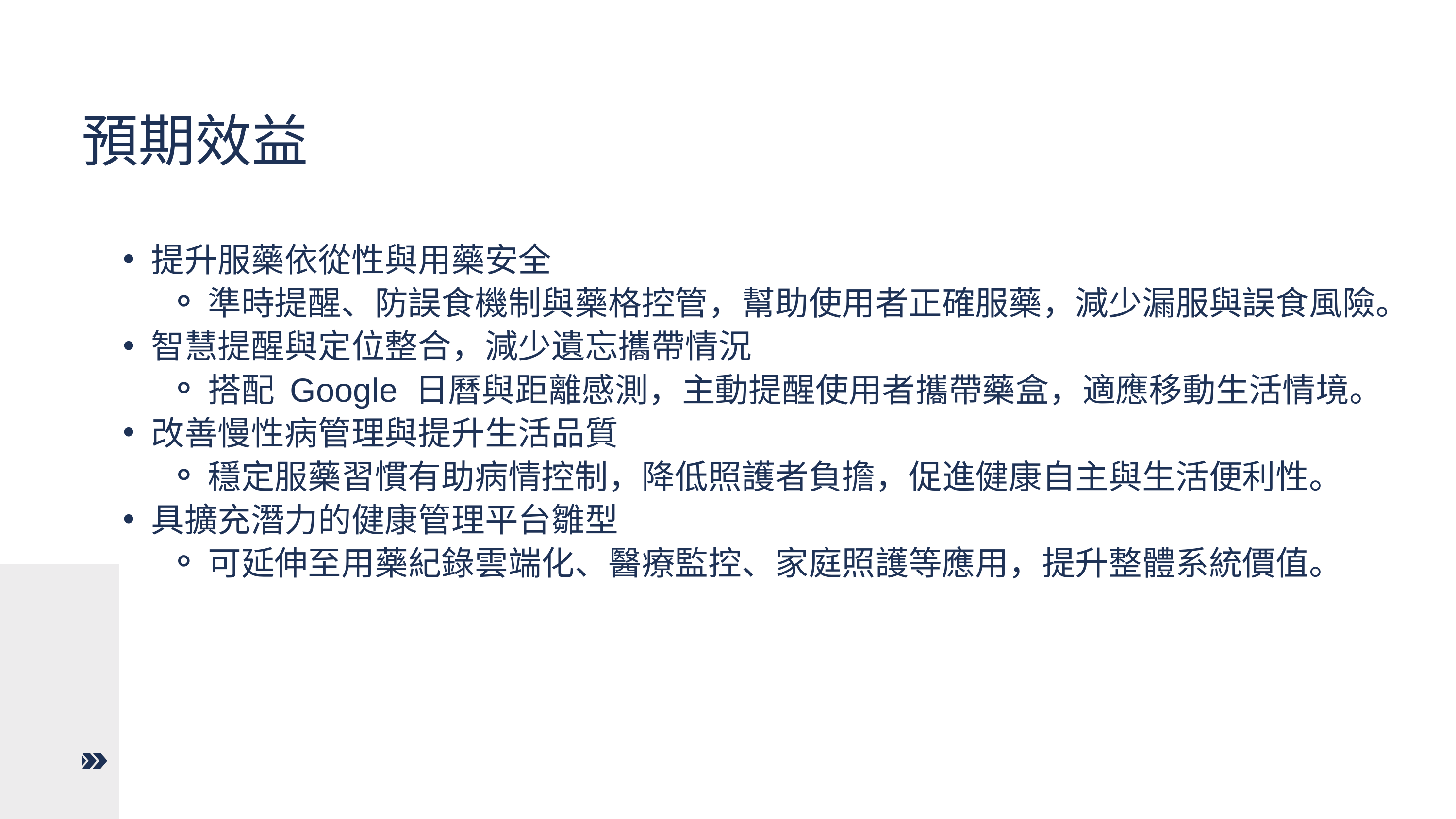

預期效益
提升服藥依從性與用藥安全
準時提醒、防誤食機制與藥格控管，幫助使用者正確服藥，減少漏服與誤食風險。
智慧提醒與定位整合，減少遺忘攜帶情況
搭配 Google 日曆與距離感測，主動提醒使用者攜帶藥盒，適應移動生活情境。
改善慢性病管理與提升生活品質
穩定服藥習慣有助病情控制，降低照護者負擔，促進健康自主與生活便利性。
具擴充潛力的健康管理平台雛型
可延伸至用藥紀錄雲端化、醫療監控、家庭照護等應用，提升整體系統價值。